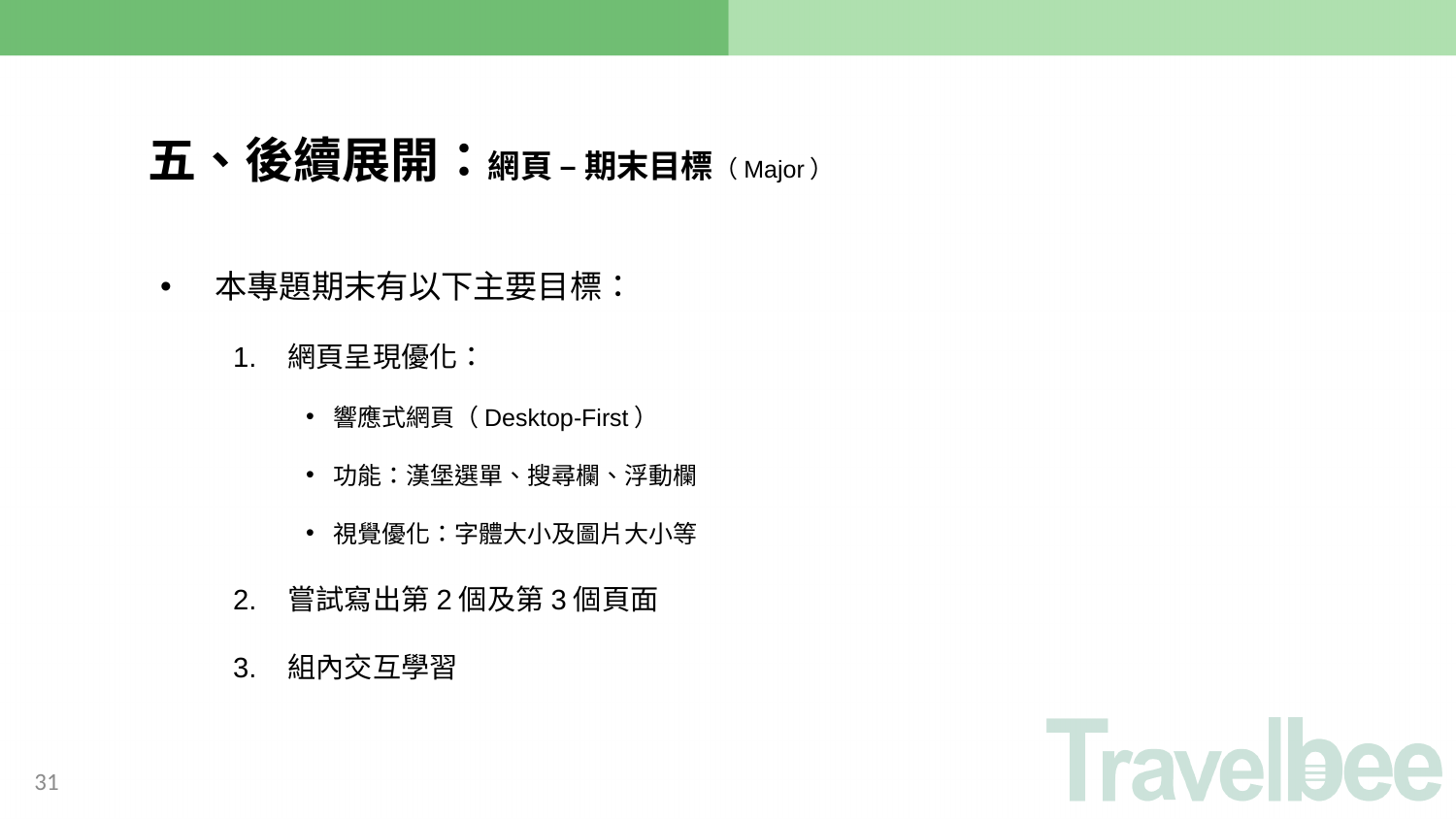

五、後續展開：網頁 – 期末目標（Major）
本專題期末有以下主要目標：
網頁呈現優化：
響應式網頁（Desktop-First）
功能：漢堡選單、搜尋欄、浮動欄
視覺優化：字體大小及圖片大小等
嘗試寫出第2個及第3個頁面
組內交互學習

31